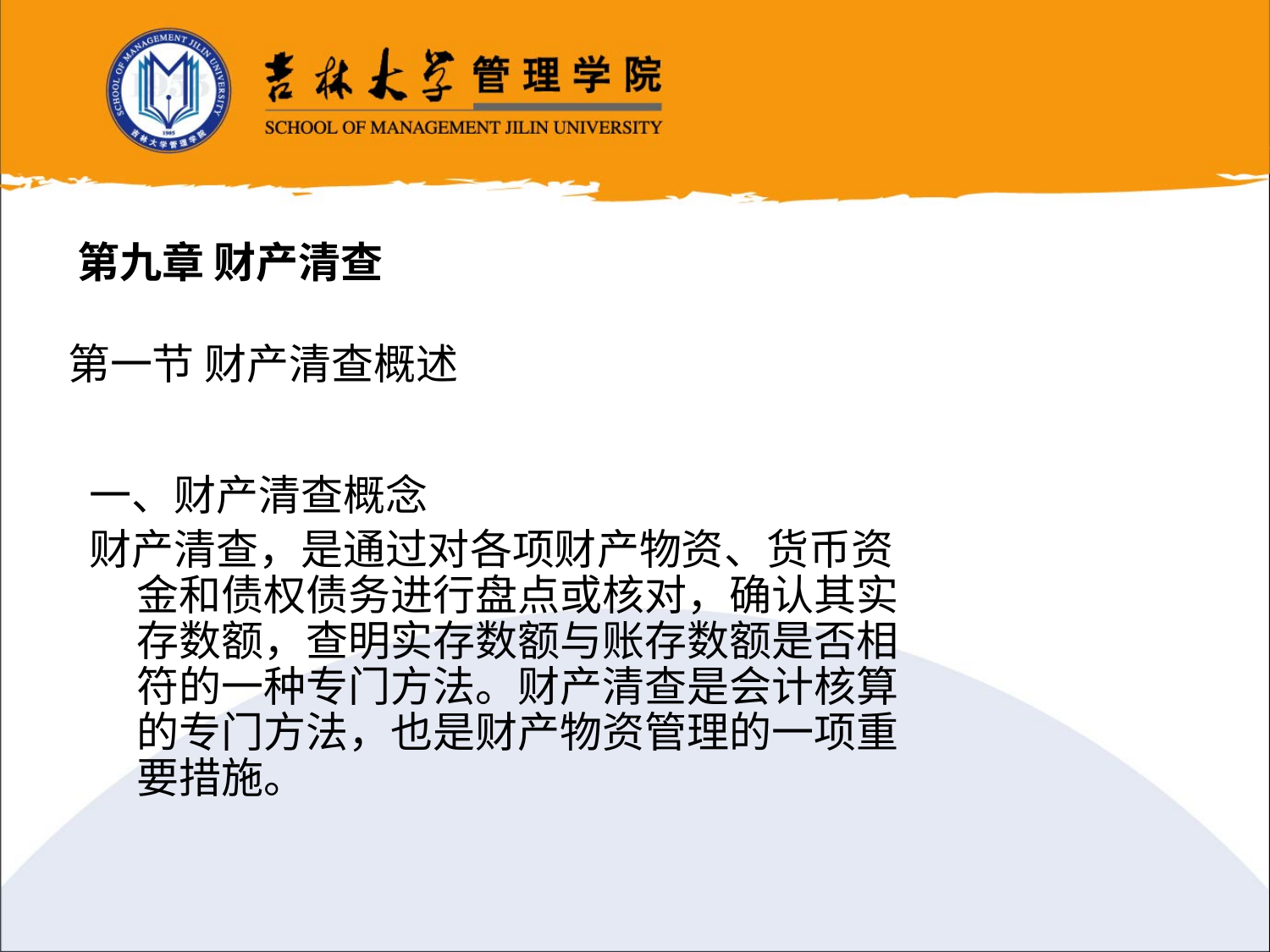

第九章 财产清查
第一节 财产清查概述
一、财产清查概念
财产清查，是通过对各项财产物资、货币资金和债权债务进行盘点或核对，确认其实存数额，查明实存数额与账存数额是否相符的一种专门方法。财产清查是会计核算的专门方法，也是财产物资管理的一项重要措施。
150